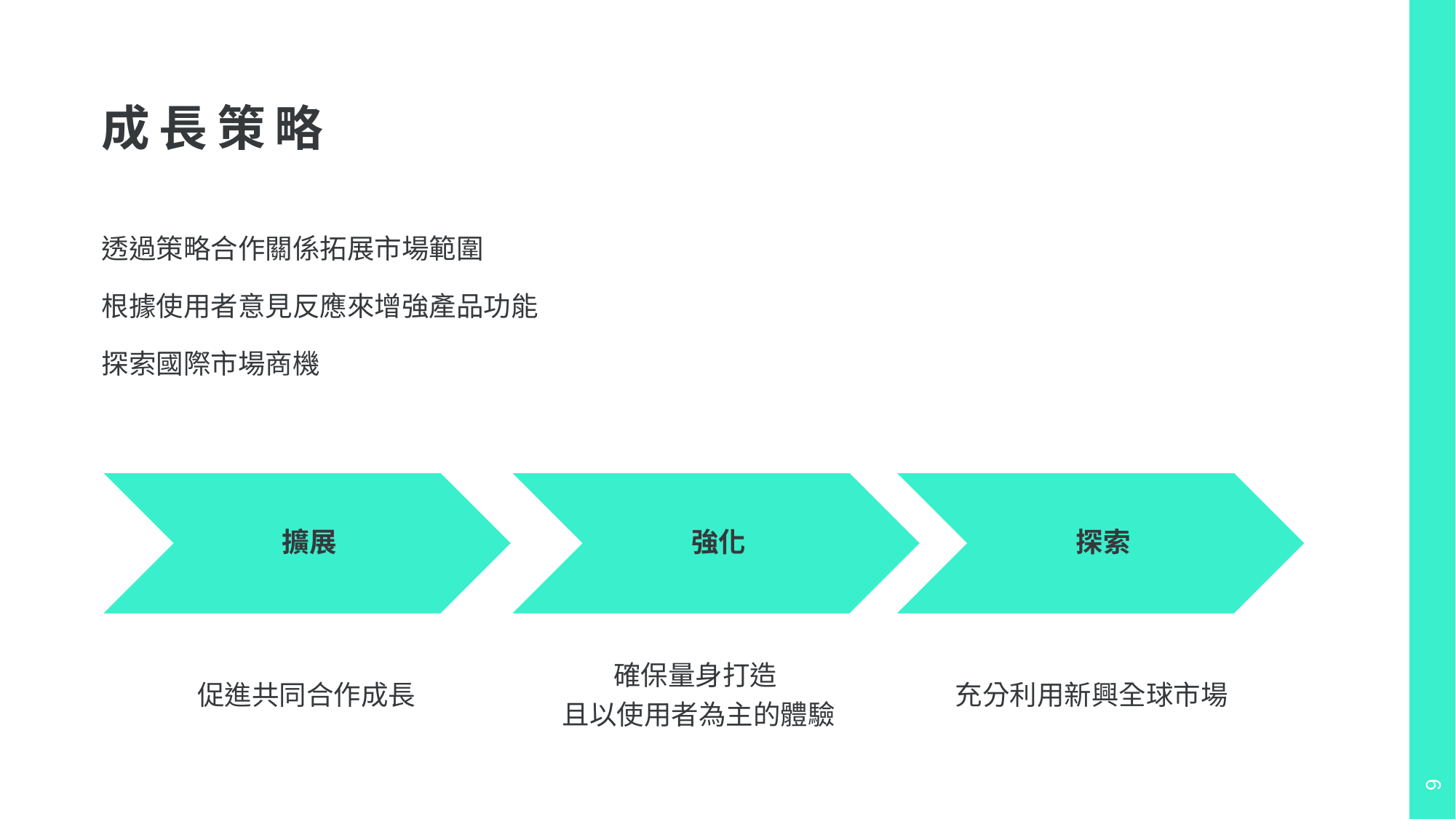

# 成長策略
透過策略合作關係拓展市場範圍
根據使用者意見反應來增強產品功能
探索國際市場商機

擴展
促進共同合作成長
強化
確保量身打造
且以使用者為主的體驗
探索
充分利用新興全球市場
9